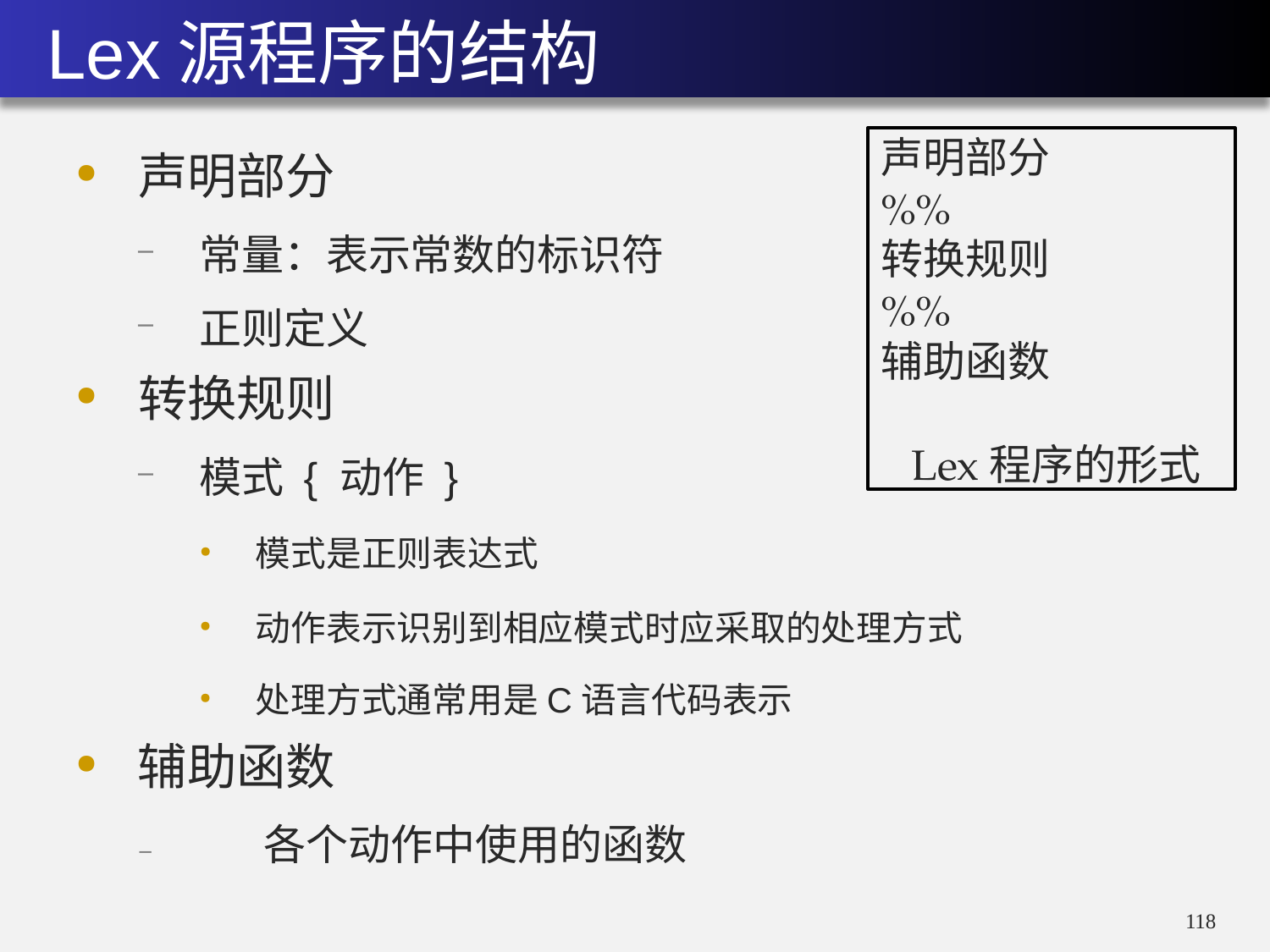

# Lex源程序的结构
声明部分
常量：表示常数的标识符
正则定义
转换规则
模式 { 动作 }
模式是正则表达式
声明部分
%%
转换规则
%%
辅助函数

Lex程序的形式
动作表示识别到相应模式时应采取的处理方式
处理方式通常用是C语言代码表示
辅助函数
–	各个动作中使用的函数
118